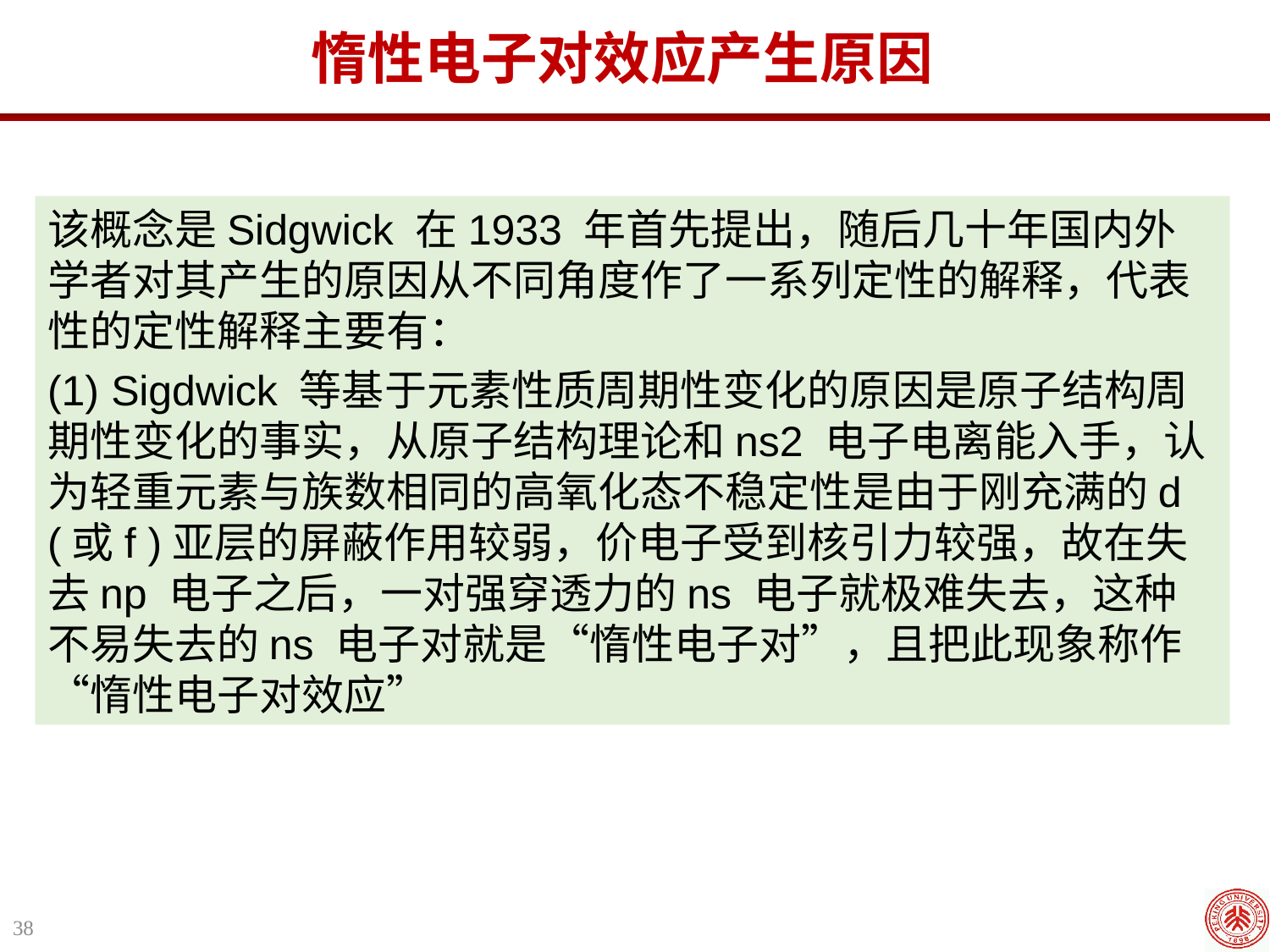

惰性电子对效应产生原因

该概念是Sidgwick 在1933 年首先提出，随后几十年国内外学者对其产生的原因从不同角度作了一系列定性的解释，代表性的定性解释主要有：
(1) Sigdwick 等基于元素性质周期性变化的原因是原子结构周期性变化的事实，从原子结构理论和ns2 电子电离能入手，认为轻重元素与族数相同的高氧化态不稳定性是由于刚充满的d (或f )亚层的屏蔽作用较弱，价电子受到核引力较强，故在失去np 电子之后，一对强穿透力的ns 电子就极难失去，这种不易失去的ns 电子对就是“惰性电子对”，且把此现象称作“惰性电子对效应”
38